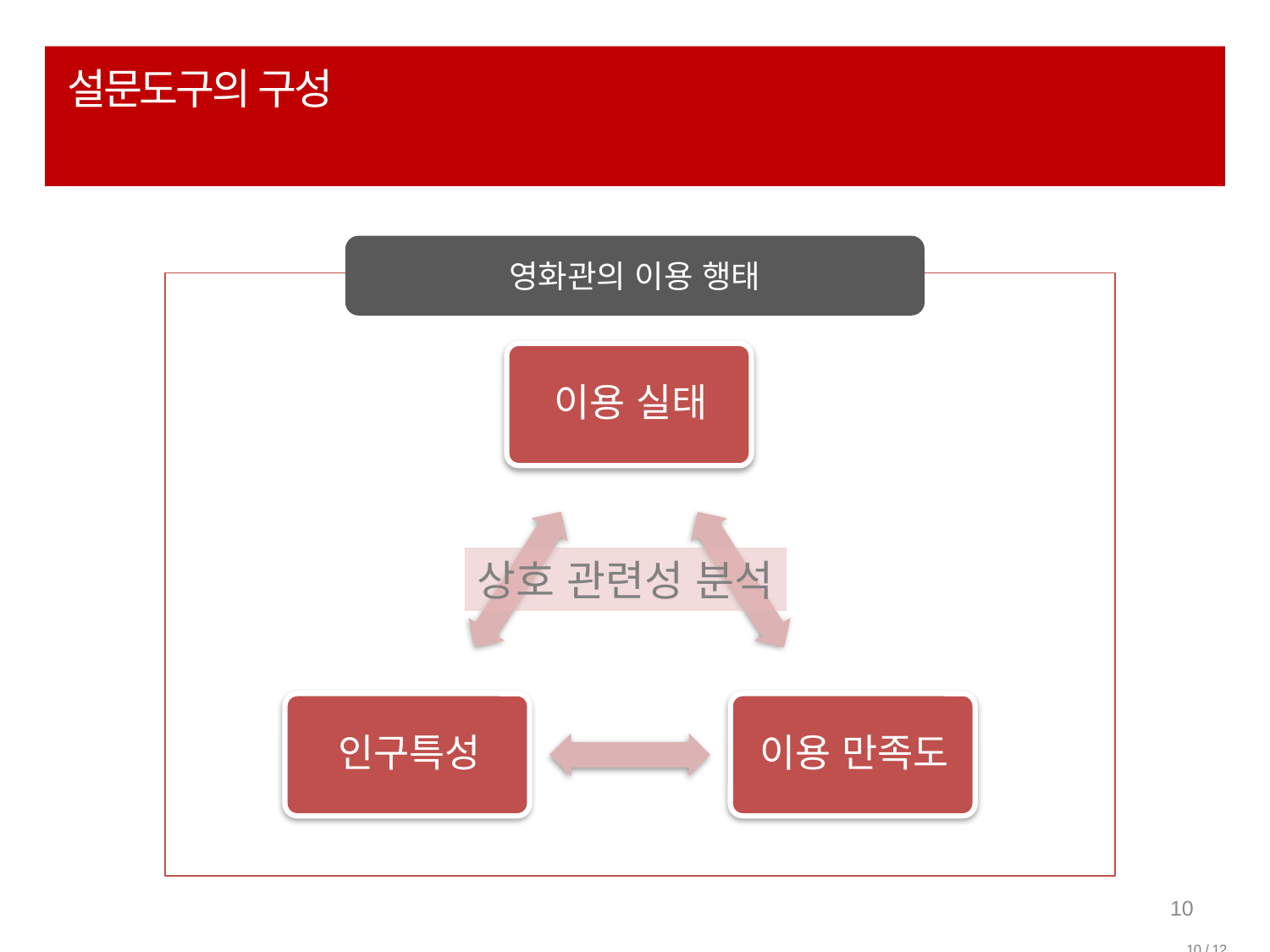

# 설문도구의 구성
영화관의 이용 행태

이용 실태

이용 만족도

인구특성

상호 관련성 분석
10
10 / 12